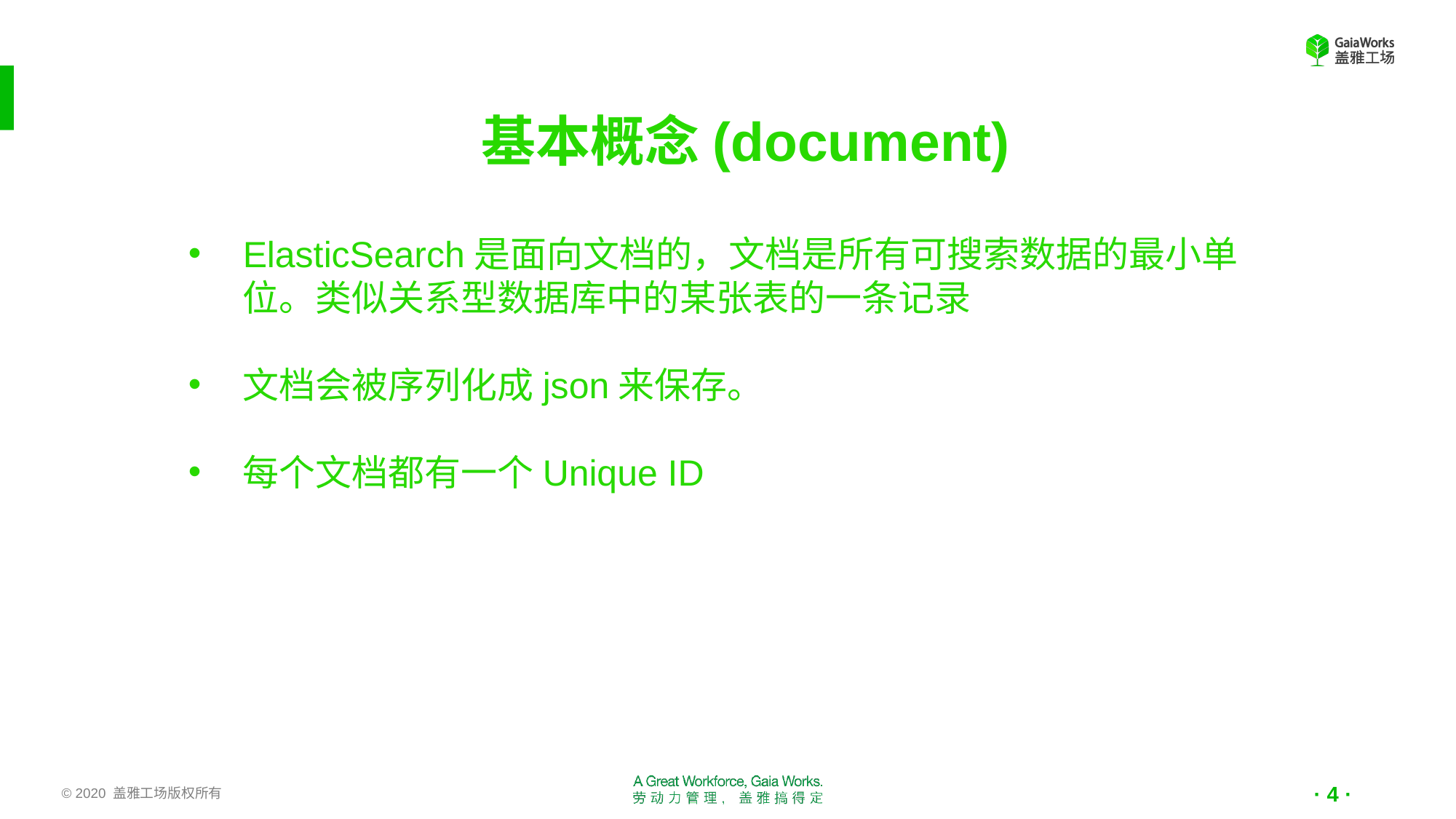

基本概念(document)
ElasticSearch是面向文档的，文档是所有可搜索数据的最小单位。类似关系型数据库中的某张表的一条记录

文档会被序列化成json来保存。

每个文档都有一个Unique ID